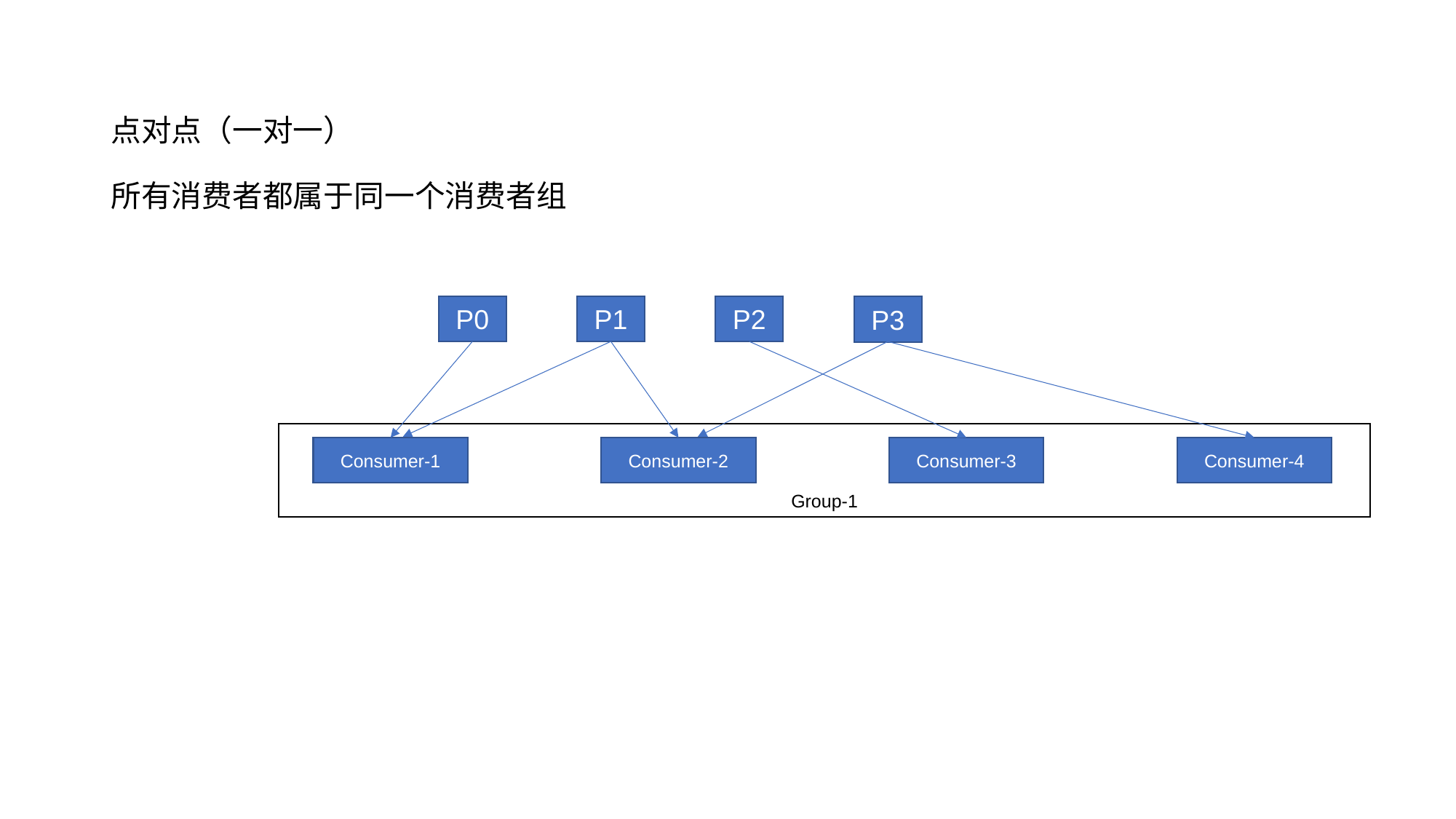

# 点对点（一对一） 所有消费者都属于同一个消费者组
P0
P1
P2
P3
Group-1
Consumer-1
Consumer-2
Consumer-3
Consumer-4